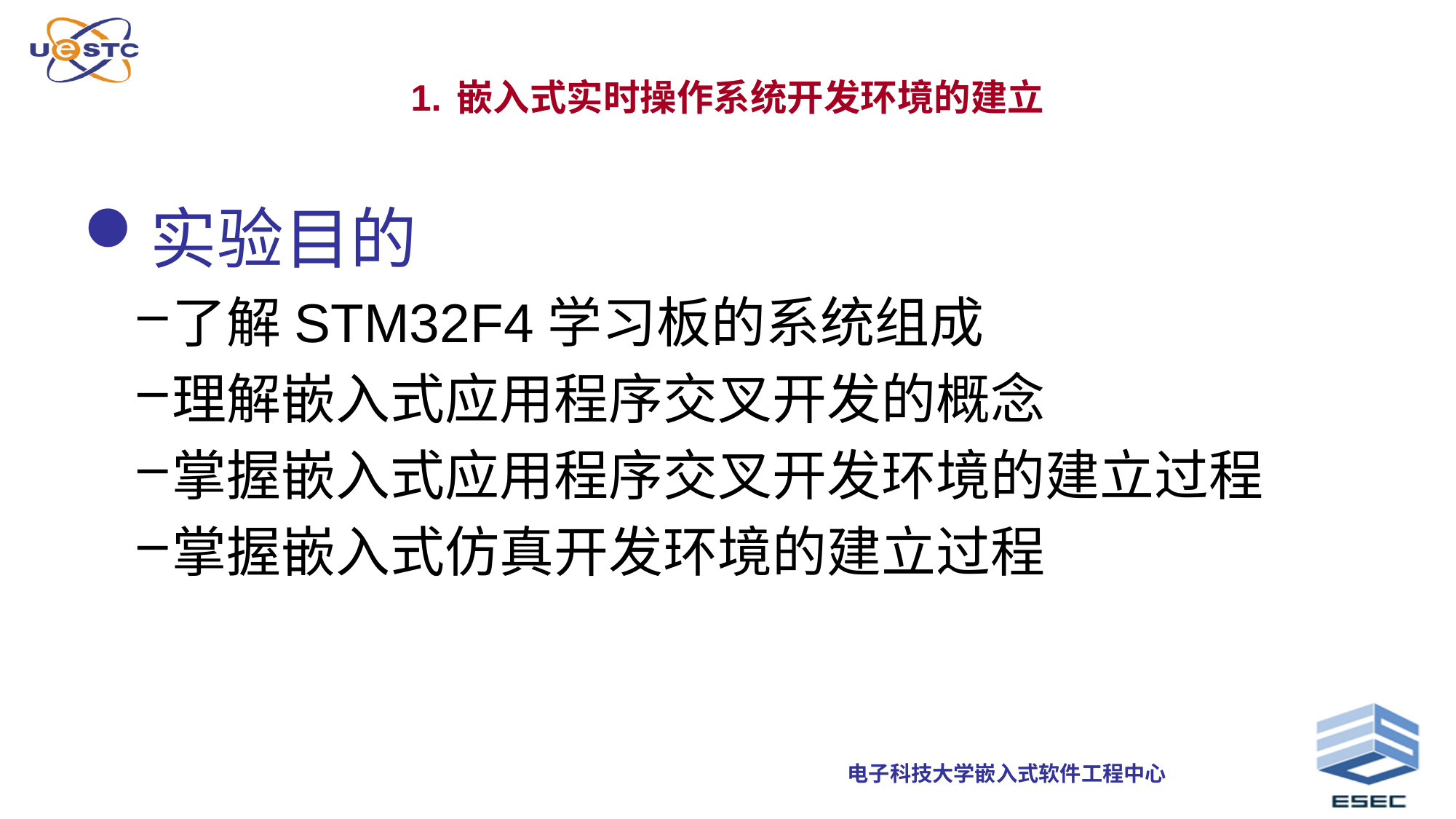

# 1. 嵌入式实时操作系统开发环境的建立
实验目的
了解STM32F4学习板的系统组成
理解嵌入式应用程序交叉开发的概念
掌握嵌入式应用程序交叉开发环境的建立过程
掌握嵌入式仿真开发环境的建立过程